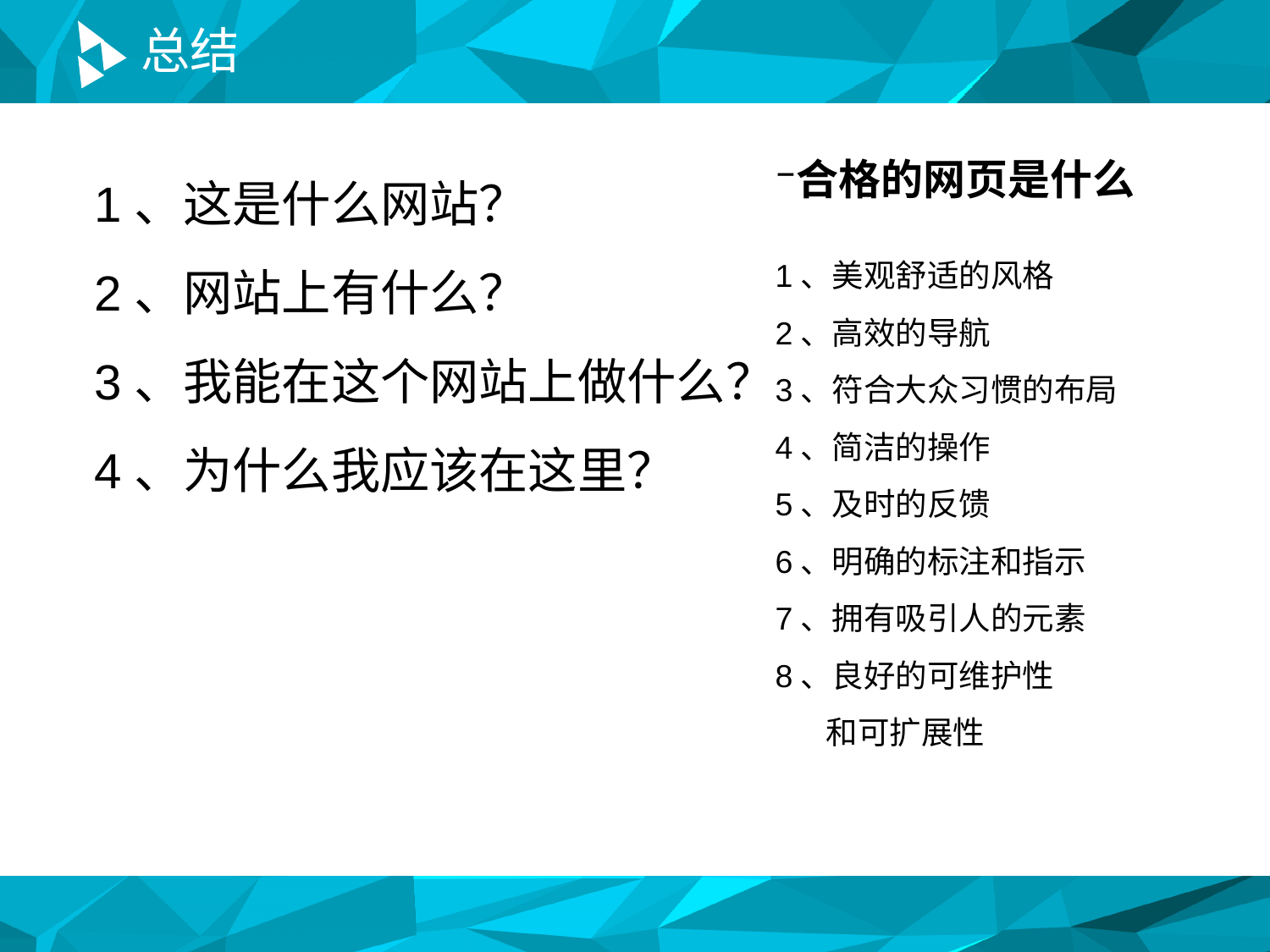

# 总结
1、这是什么网站？
2、网站上有什么？
3、我能在这个网站上做什么？
4、为什么我应该在这里？
合格的网页是什么

1、美观舒适的风格
2、高效的导航
3、符合大众习惯的布局
4、简洁的操作
5、及时的反馈
6、明确的标注和指示
7、拥有吸引人的元素
8、良好的可维护性
      和可扩展性